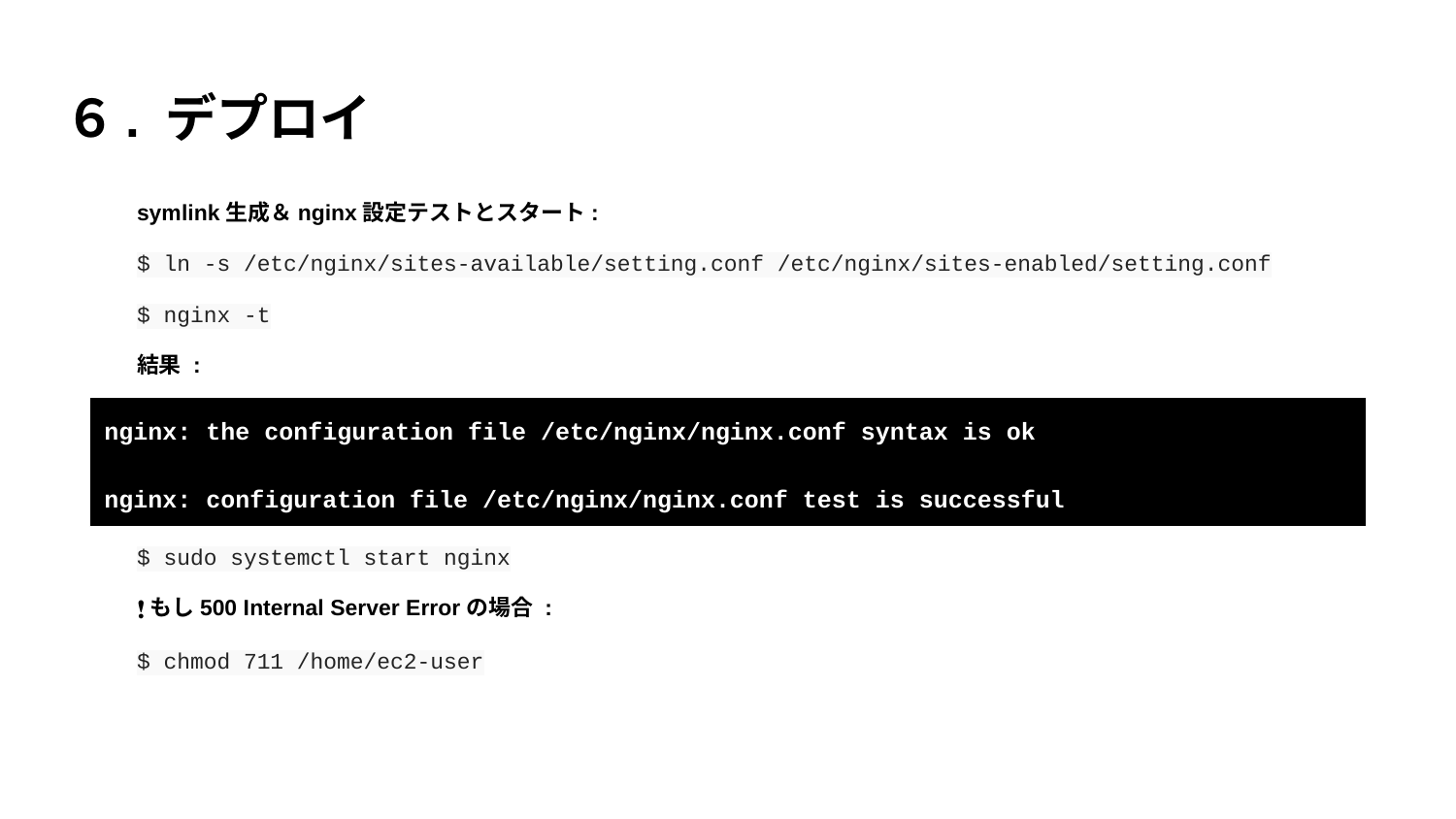

# ６. デプロイ
symlink生成＆nginx設定テストとスタート:
$ ln -s /etc/nginx/sites-available/setting.conf /etc/nginx/sites-enabled/setting.conf
$ nginx -t
結果 :

$ sudo systemctl start nginx
❗️もし500 Internal Server Errorの場合 :

$ chmod 711 /home/ec2-user
nginx: the configuration file /etc/nginx/nginx.conf syntax is ok
nginx: configuration file /etc/nginx/nginx.conf test is successful